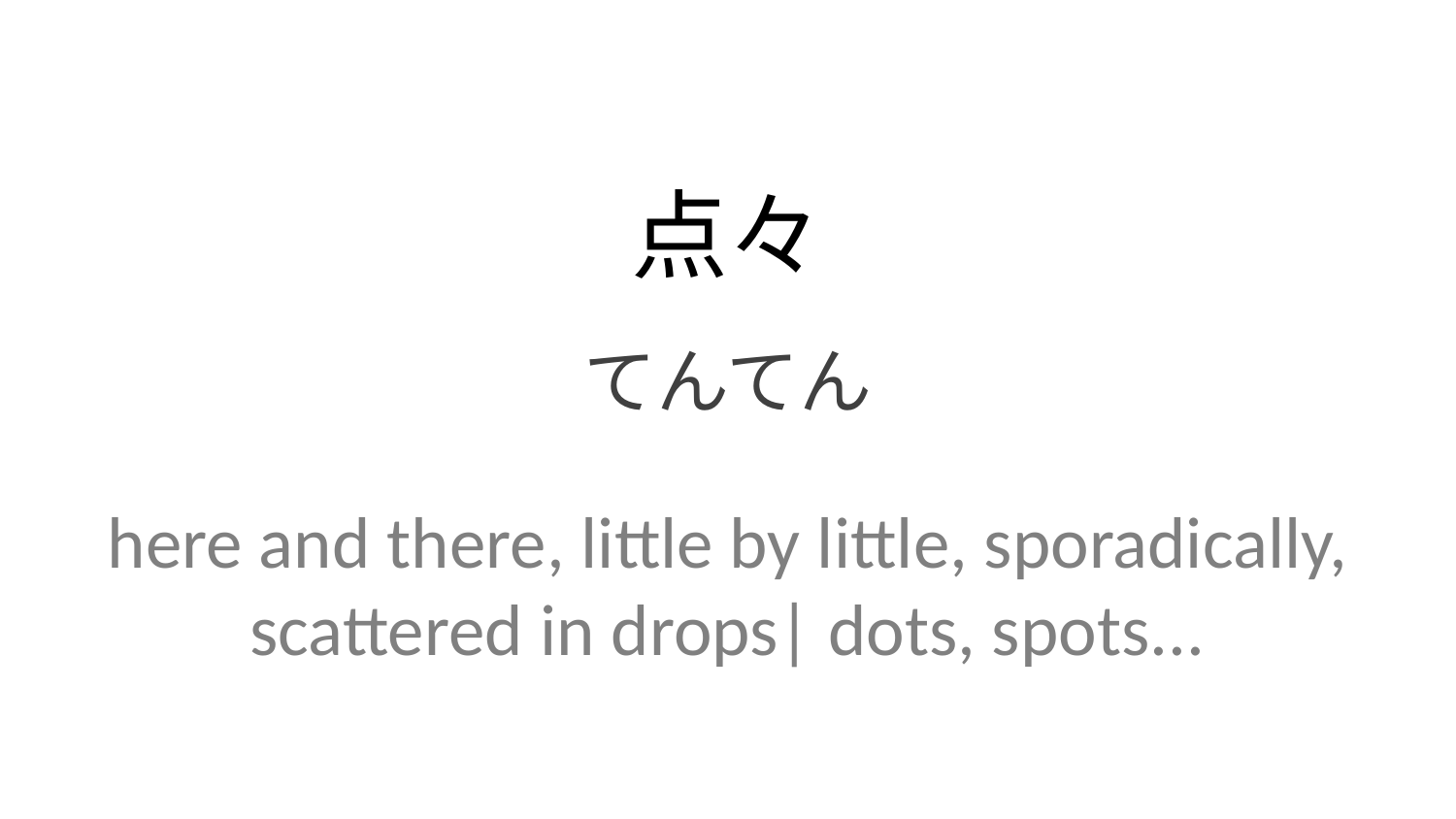

点々

てんてん
here and there, little by little, sporadically, scattered in drops| dots, spots...